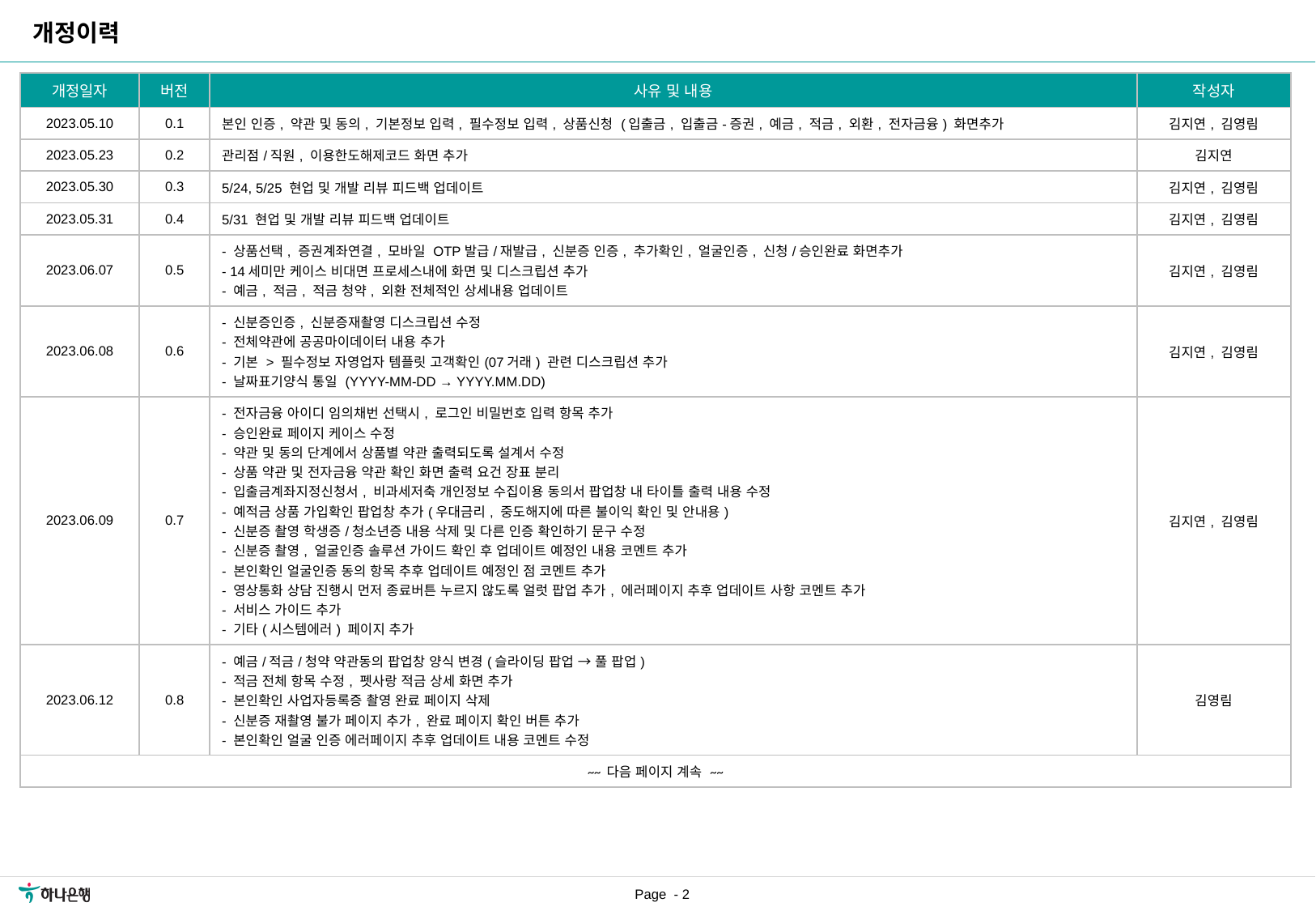

개정이력
| 개정일자 | 버전 | 사유 및 내용 | 작성자 |
| --- | --- | --- | --- |
| 2023.05.10 | 0.1 | 본인 인증, 약관 및 동의, 기본정보 입력, 필수정보 입력, 상품신청 (입출금, 입출금-증권, 예금, 적금, 외환, 전자금융) 화면추가 | 김지연, 김영림 |
| 2023.05.23 | 0.2 | 관리점/직원, 이용한도해제코드 화면 추가 | 김지연 |
| 2023.05.30 | 0.3 | 5/24, 5/25 현업 및 개발 리뷰 피드백 업데이트 | 김지연, 김영림 |
| 2023.05.31 | 0.4 | 5/31 현업 및 개발 리뷰 피드백 업데이트 | 김지연, 김영림 |
| 2023.06.07 | 0.5 | - 상품선택, 증권계좌연결, 모바일 OTP발급/재발급, 신분증 인증, 추가확인, 얼굴인증, 신청/승인완료 화면추가 - 14세미만 케이스 비대면 프로세스내에 화면 및 디스크립션 추가 - 예금, 적금, 적금 청약, 외환 전체적인 상세내용 업데이트 | 김지연, 김영림 |
| 2023.06.08 | 0.6 | - 신분증인증, 신분증재촬영 디스크립션 수정 - 전체약관에 공공마이데이터 내용 추가 - 기본 > 필수정보 자영업자 템플릿 고객확인(07거래) 관련 디스크립션 추가 - 날짜표기양식 통일 (YYYY-MM-DD → YYYY.MM.DD) | 김지연, 김영림 |
| 2023.06.09 | 0.7 | - 전자금융 아이디 임의채번 선택시, 로그인 비밀번호 입력 항목 추가 - 승인완료 페이지 케이스 수정 - 약관 및 동의 단계에서 상품별 약관 출력되도록 설계서 수정 - 상품 약관 및 전자금융 약관 확인 화면 출력 요건 장표 분리 - 입출금계좌지정신청서, 비과세저축 개인정보 수집이용 동의서 팝업창 내 타이틀 출력 내용 수정 - 예적금 상품 가입확인 팝업창 추가(우대금리, 중도해지에 따른 불이익 확인 및 안내용) - 신분증 촬영 학생증/청소년증 내용 삭제 및 다른 인증 확인하기 문구 수정 - 신분증 촬영, 얼굴인증 솔루션 가이드 확인 후 업데이트 예정인 내용 코멘트 추가 - 본인확인 얼굴인증 동의 항목 추후 업데이트 예정인 점 코멘트 추가 - 영상통화 상담 진행시 먼저 종료버튼 누르지 않도록 얼럿 팝업 추가, 에러페이지 추후 업데이트 사항 코멘트 추가 - 서비스 가이드 추가 - 기타(시스템에러) 페이지 추가 | 김지연, 김영림 |
| 2023.06.12 | 0.8 | - 예금/적금/청약 약관동의 팝업창 양식 변경(슬라이딩 팝업 → 풀 팝업) - 적금 전체 항목 수정, 펫사랑 적금 상세 화면 추가 - 본인확인 사업자등록증 촬영 완료 페이지 삭제 - 신분증 재촬영 불가 페이지 추가, 완료 페이지 확인 버튼 추가 - 본인확인 얼굴 인증 에러페이지 추후 업데이트 내용 코멘트 수정 | 김영림 |
| ~~ 다음 페이지 계속 ~~ |  |  |  |